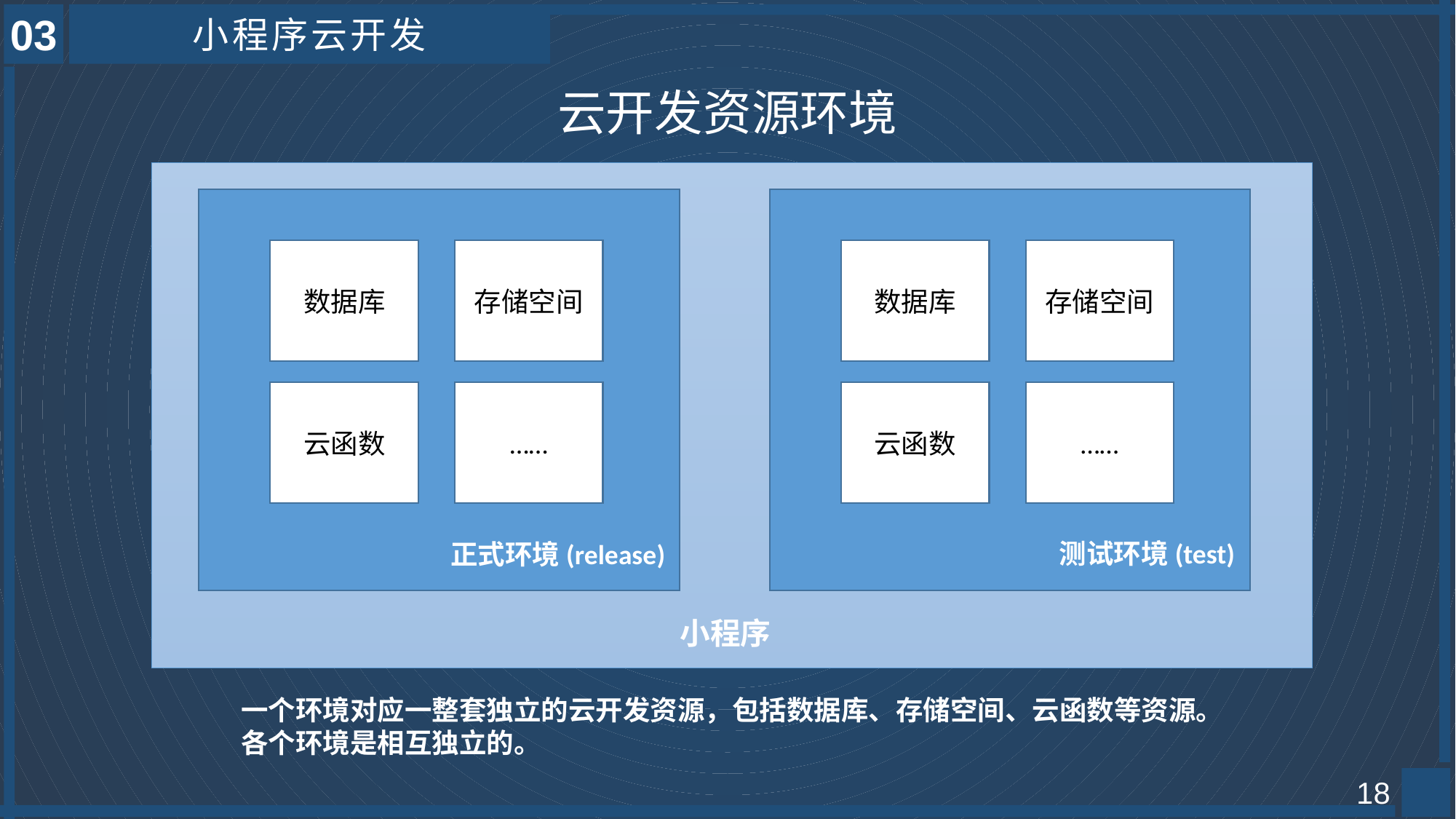

03
小程序云开发

云开发资源环境

数据库
存储空间
数据库
存储空间

云函数
……
云函数
……

测试环境(test)
正式环境(release)
小程序
一个环境对应一整套独立的云开发资源，包括数据库、存储空间、云函数等资源。各个环境是相互独立的。

18